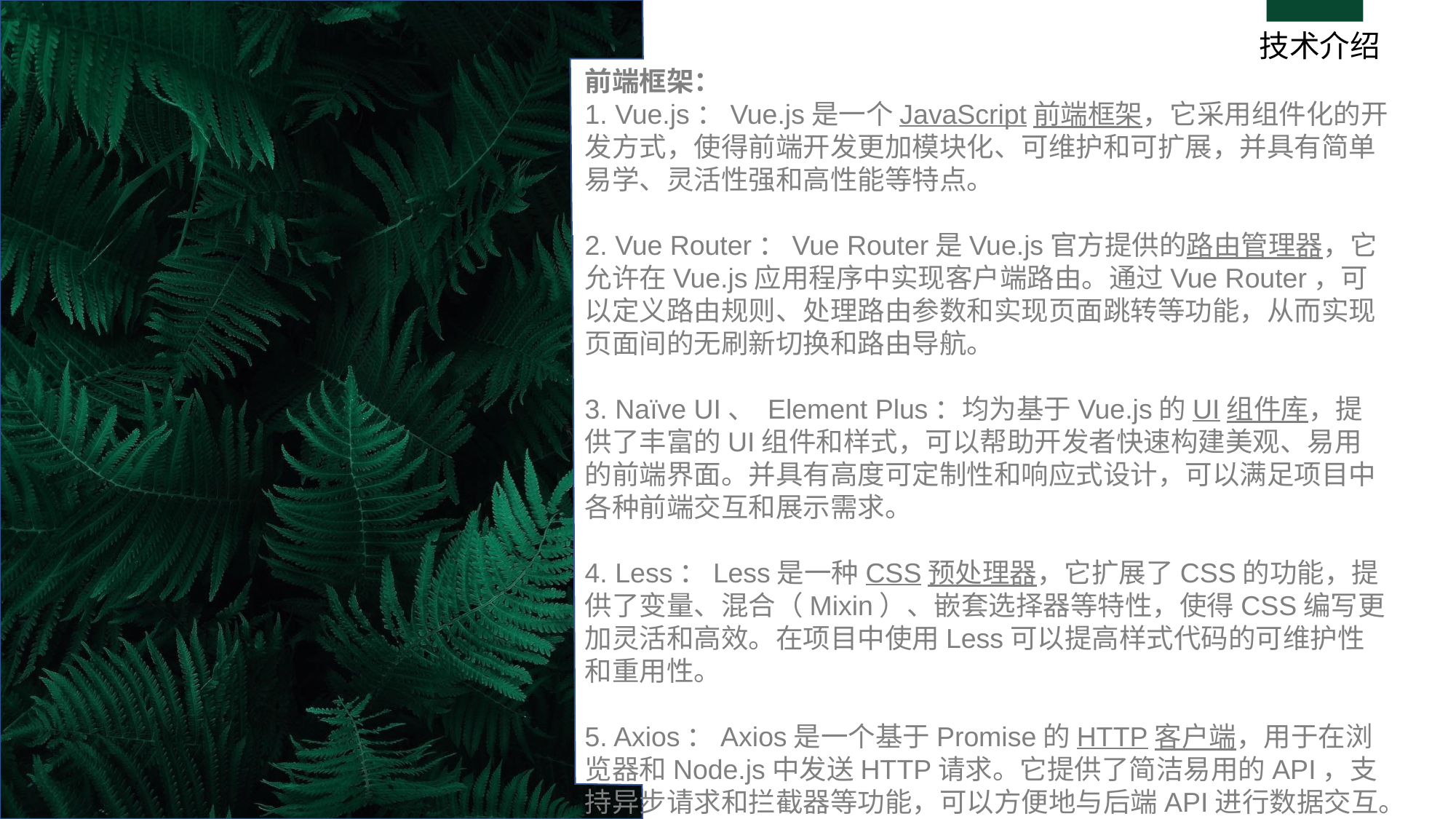

技术介绍
前端框架：
1. Vue.js：Vue.js是一个JavaScript前端框架，它采用组件化的开发方式，使得前端开发更加模块化、可维护和可扩展，并具有简单易学、灵活性强和高性能等特点。

2. Vue Router：Vue Router是Vue.js官方提供的路由管理器，它允许在Vue.js应用程序中实现客户端路由。通过Vue Router，可以定义路由规则、处理路由参数和实现页面跳转等功能，从而实现页面间的无刷新切换和路由导航。

3. Naïve UI、 Element Plus：均为基于Vue.js的UI组件库，提供了丰富的UI组件和样式，可以帮助开发者快速构建美观、易用的前端界面。并具有高度可定制性和响应式设计，可以满足项目中各种前端交互和展示需求。

4. Less：Less是一种CSS预处理器，它扩展了CSS的功能，提供了变量、混合（Mixin）、嵌套选择器等特性，使得CSS编写更加灵活和高效。在项目中使用Less可以提高样式代码的可维护性和重用性。

5. Axios：Axios是一个基于Promise的HTTP客户端，用于在浏览器和Node.js中发送HTTP请求。它提供了简洁易用的API，支持异步请求和拦截器等功能，可以方便地与后端API进行数据交互。